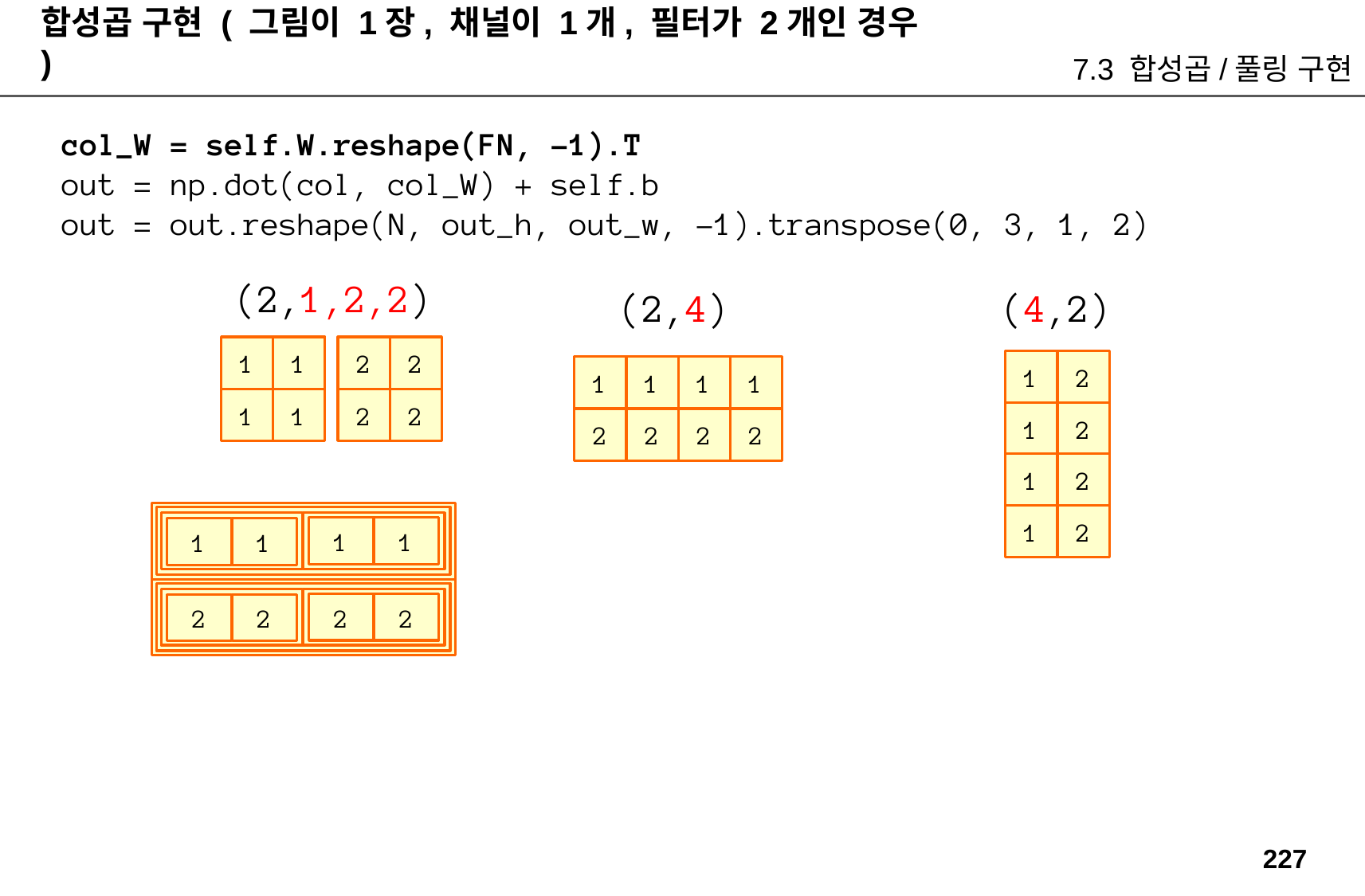

합성곱 구현 ( 그림이 1장, 채널이 1개, 필터가 2개인 경우 )
7.3 합성곱/풀링 구현
col_W = self.W.reshape(FN, -1).T
out = np.dot(col, col_W) + self.b
out = out.reshape(N, out_h, out_w, -1).transpose(0, 3, 1, 2)
(2,1,2,2)
(2,4)
(4,2)
1
1
2
2
1
2
1
1
1
1
2
2
2
2
1
1
2
2
1
2
1
2

1
2

1
1
1
1

2
2
2
2